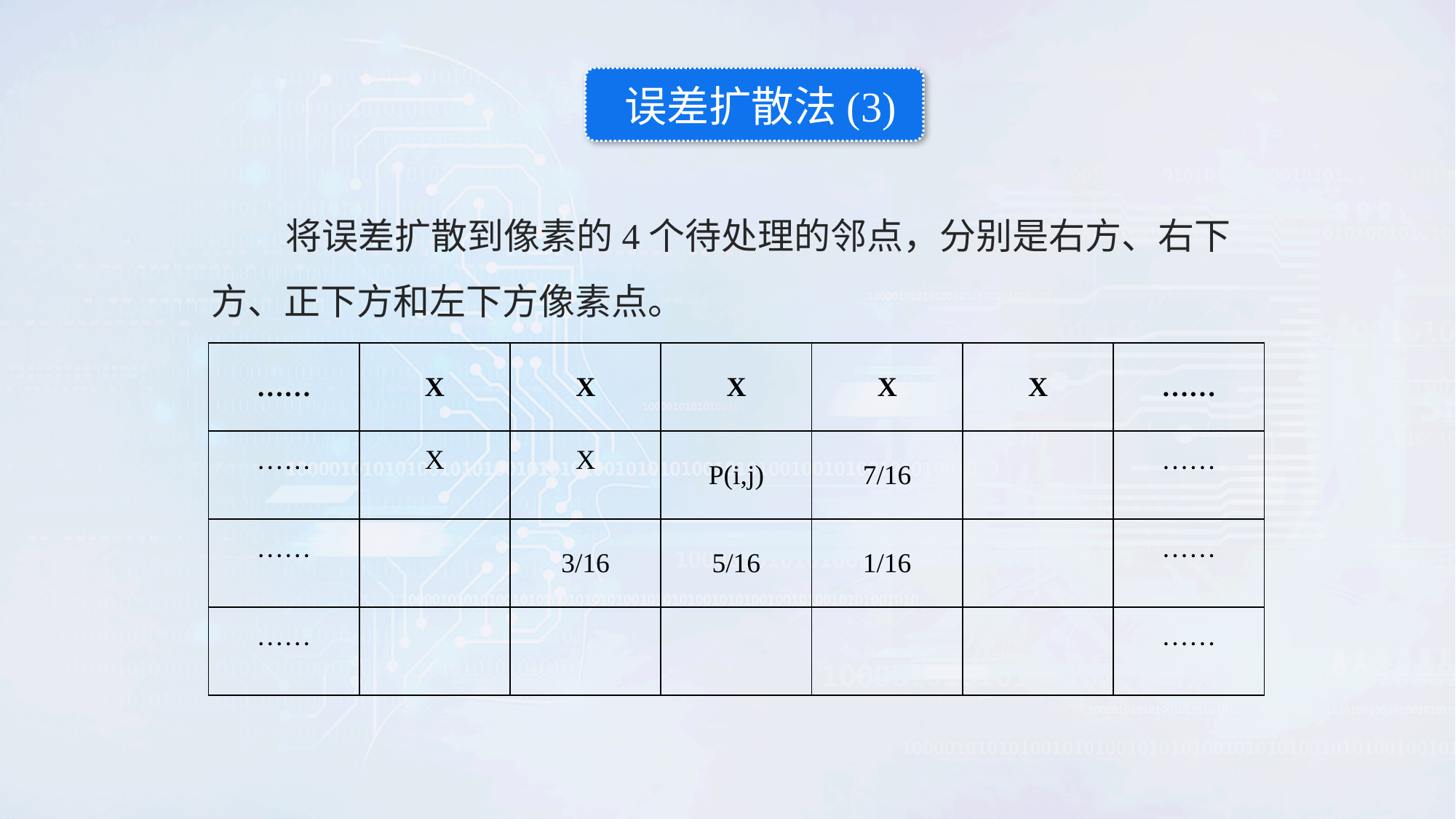

误差扩散法(3)
        将误差扩散到像素的4个待处理的邻点，分别是右方、右下方、正下方和左下方像素点。
| …… | X | X | X | X | X | …… |
| --- | --- | --- | --- | --- | --- | --- |
| …… | X | X | P(i,j) | 7/16 |  | …… |
| …… |  | 3/16 | 5/16 | 1/16 |  | …… |
| …… |  |  |  |  |  | …… |